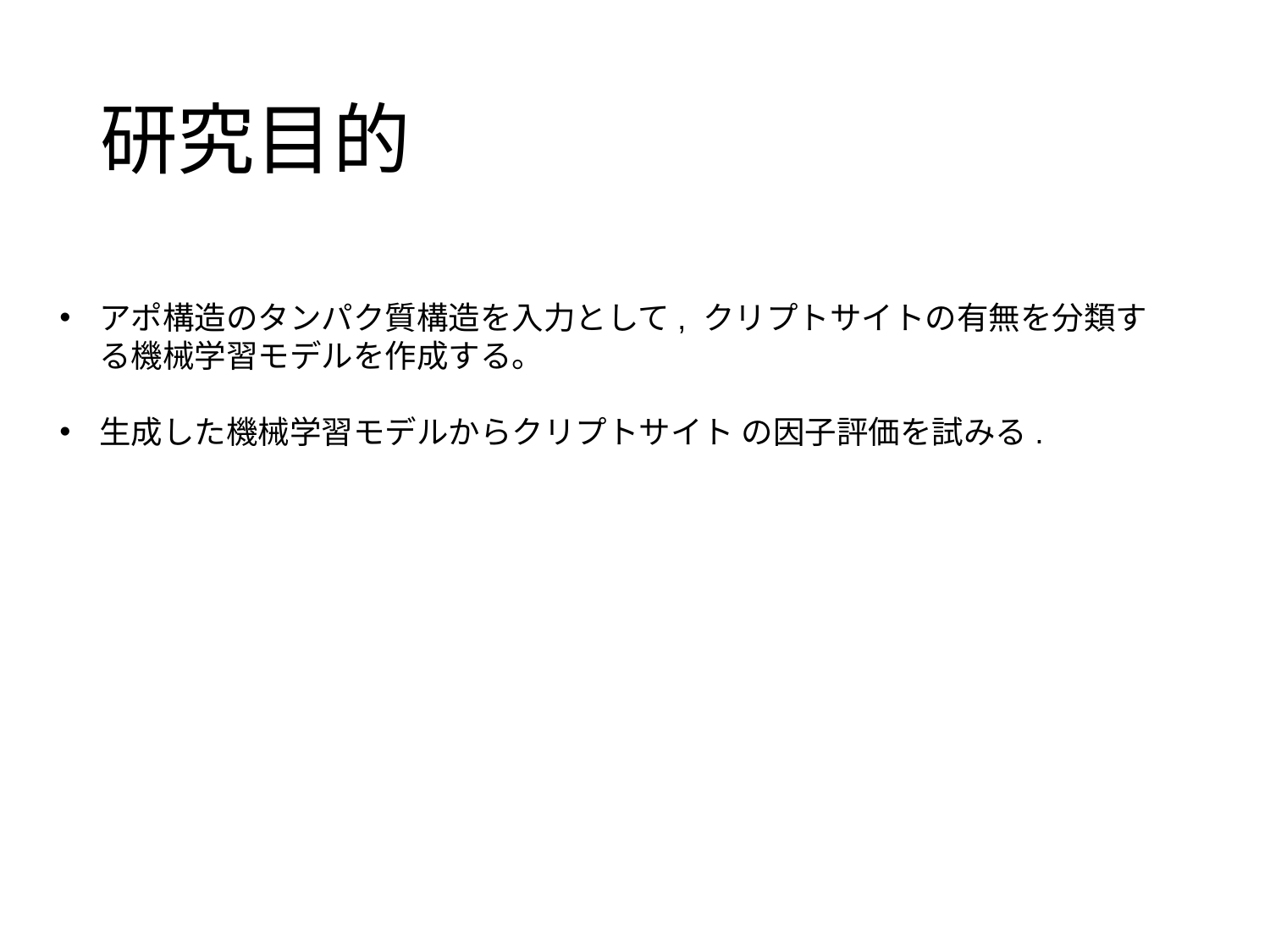

# 研究目的
アポ構造のタンパク質構造を入力として, クリプトサイトの有無を分類する機械学習モデルを作成する。

生成した機械学習モデルからクリプトサイト の因子評価を試みる.